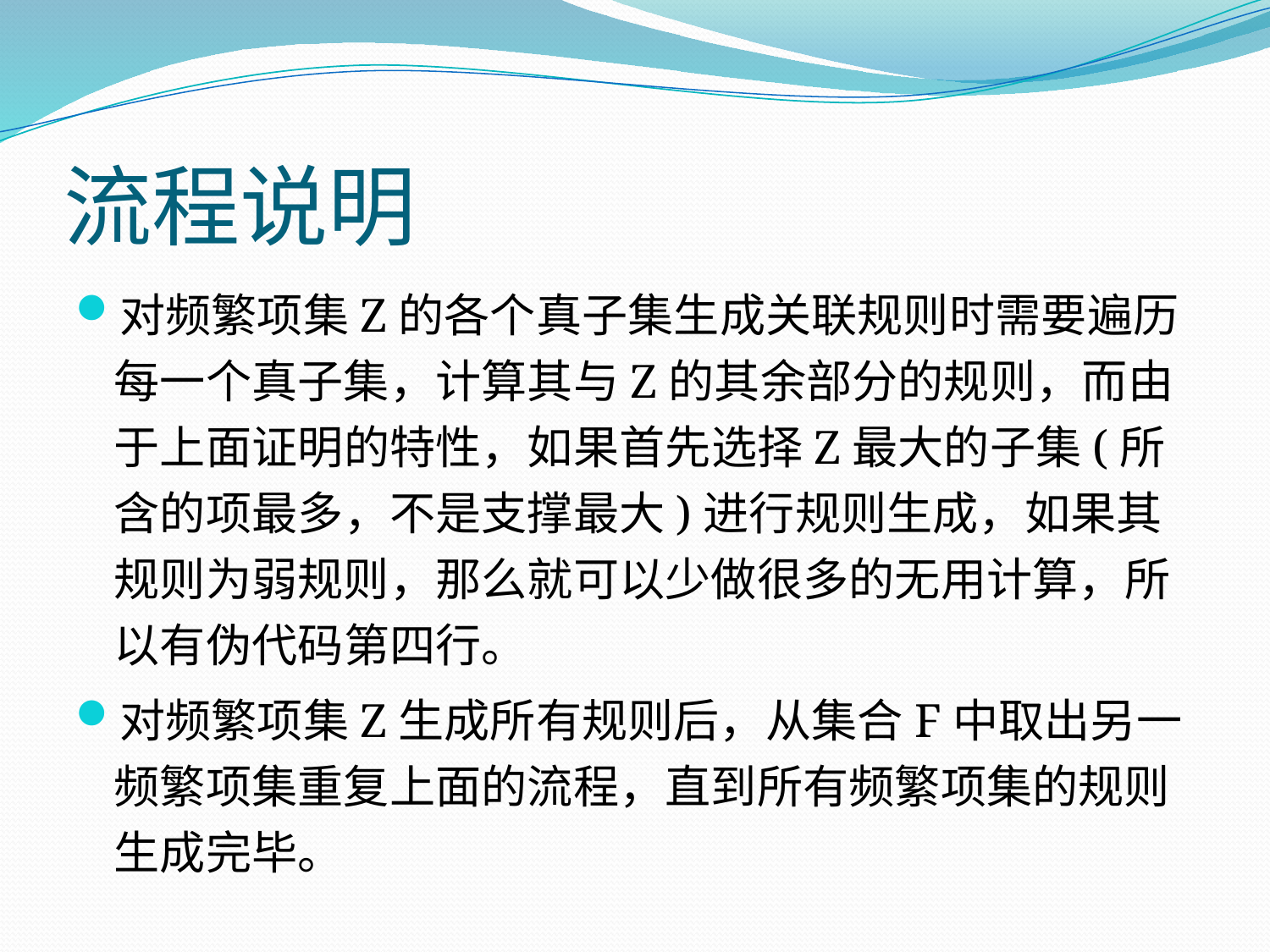

# 流程说明
对频繁项集Z的各个真子集生成关联规则时需要遍历每一个真子集，计算其与Z的其余部分的规则，而由于上面证明的特性，如果首先选择Z最大的子集(所含的项最多，不是支撑最大)进行规则生成，如果其规则为弱规则，那么就可以少做很多的无用计算，所以有伪代码第四行。
对频繁项集Z生成所有规则后，从集合F中取出另一频繁项集重复上面的流程，直到所有频繁项集的规则生成完毕。